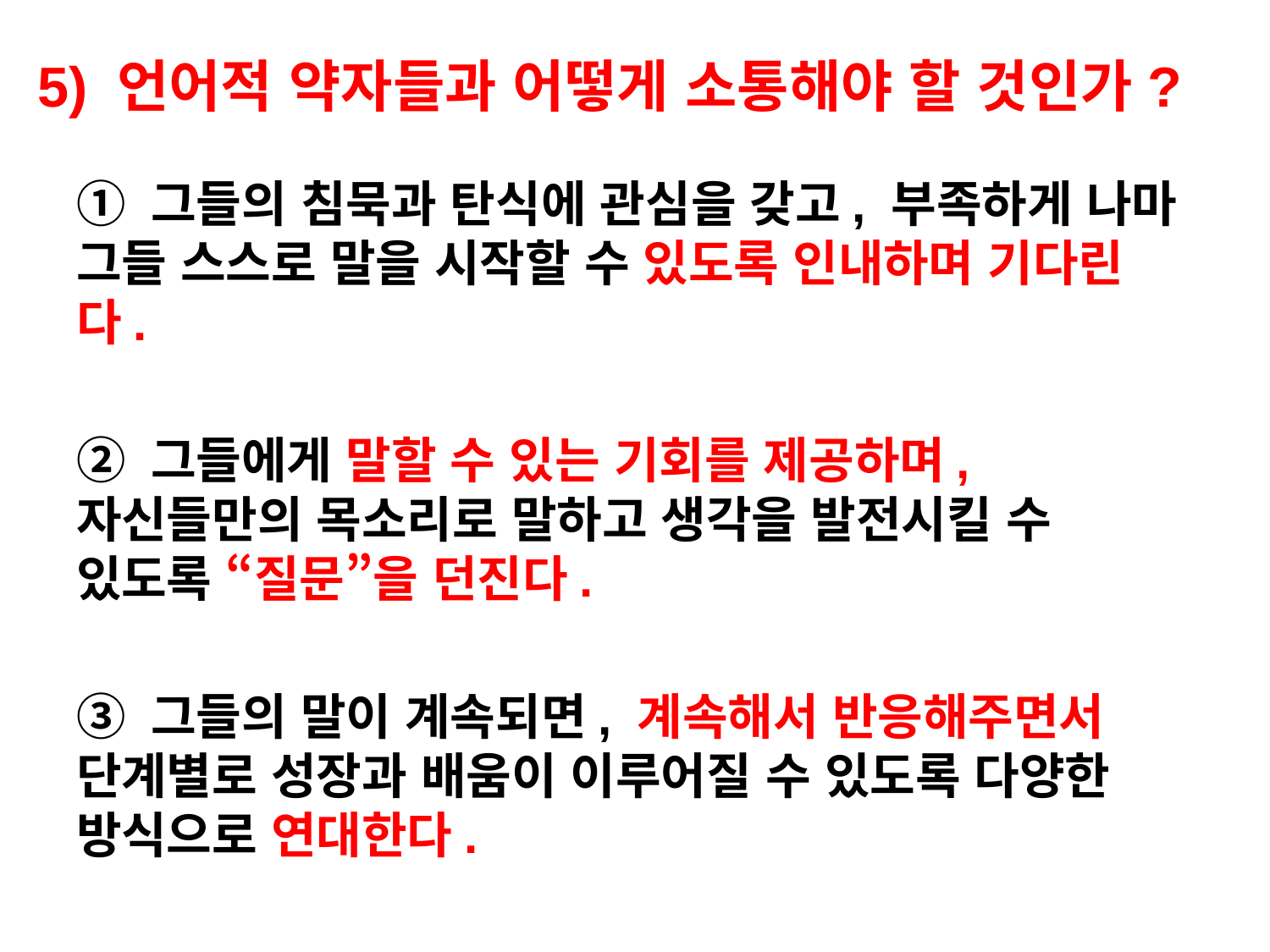

# 5) 언어적 약자들과 어떻게 소통해야 할 것인가?
① 그들의 침묵과 탄식에 관심을 갖고, 부족하게 나마 그들 스스로 말을 시작할 수 있도록 인내하며 기다린다.

② 그들에게 말할 수 있는 기회를 제공하며,  자신들만의 목소리로 말하고 생각을 발전시킬 수 있도록 “질문”을 던진다.

③ 그들의 말이 계속되면, 계속해서 반응해주면서 단계별로 성장과 배움이 이루어질 수 있도록 다양한 방식으로 연대한다.